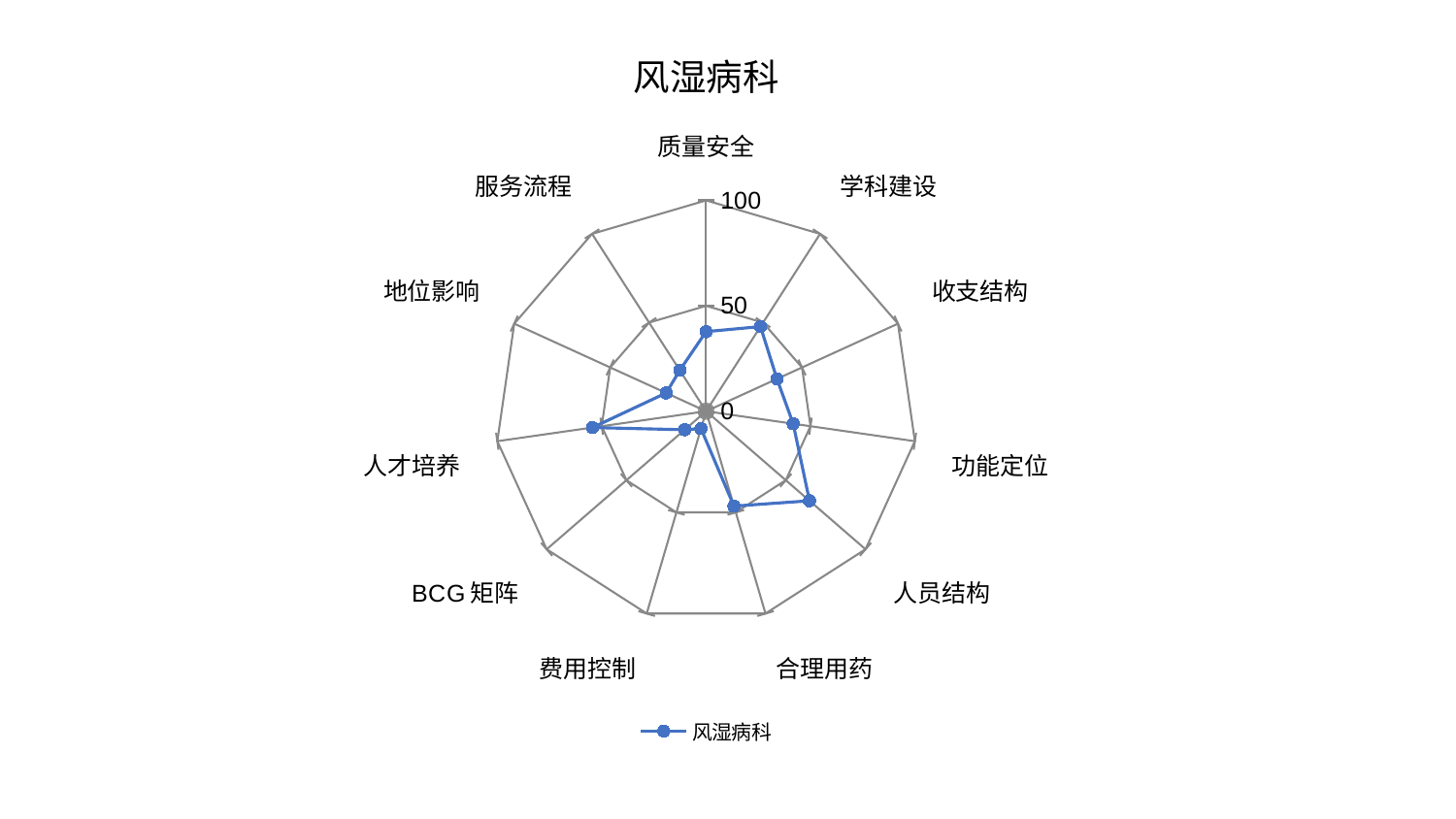

### Chart: 风湿病科

| Category | 风湿病科 |
|---|---|
| 质量安全 | 37.74855097918088 |
| 学科建设 | 47.71975156291374 |
| 收支结构 | 36.925653553831374 |
| 功能定位 | 41.72811009192437 |
| 人员结构 | 64.8673461326679 |
| 合理用药 | 46.916889044769064 |
| 费用控制 | 8.616897649912152 |
| BCG矩阵 | 13.408701587378255 |
| 人才培养 | 54.45017836707245 |
| 地位影响 | 20.816796197083978 |
| 服务流程 | 23.10067921370326 |
151